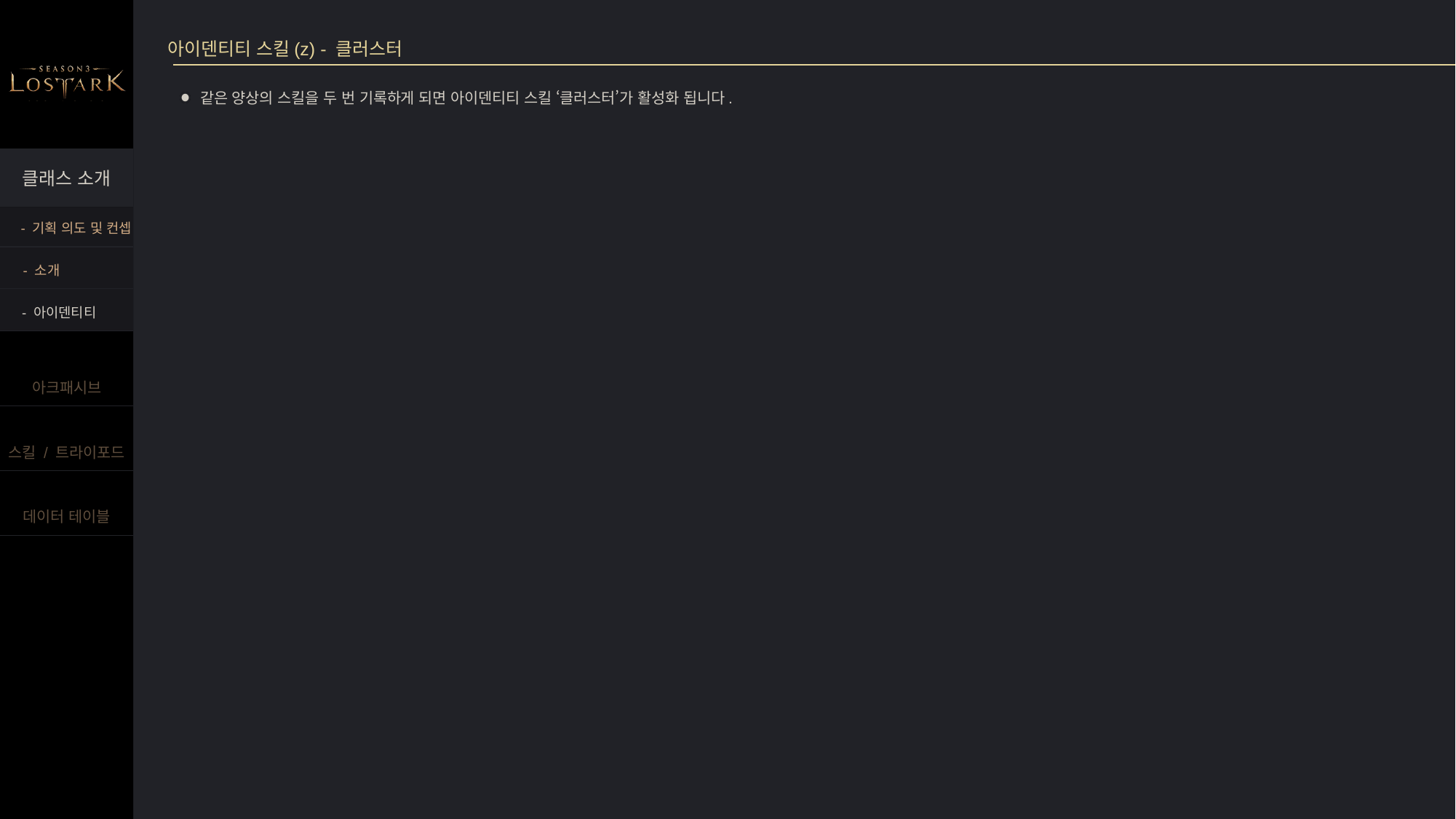

아이덴티티 스킬(z) - 클러스터
같은 양상의 스킬을 두 번 기록하게 되면 아이덴티티 스킬 ‘클러스터’가 활성화 됩니다.
- 기획 의도 및 컨셉
- 소개
- 아이덴티티
# %